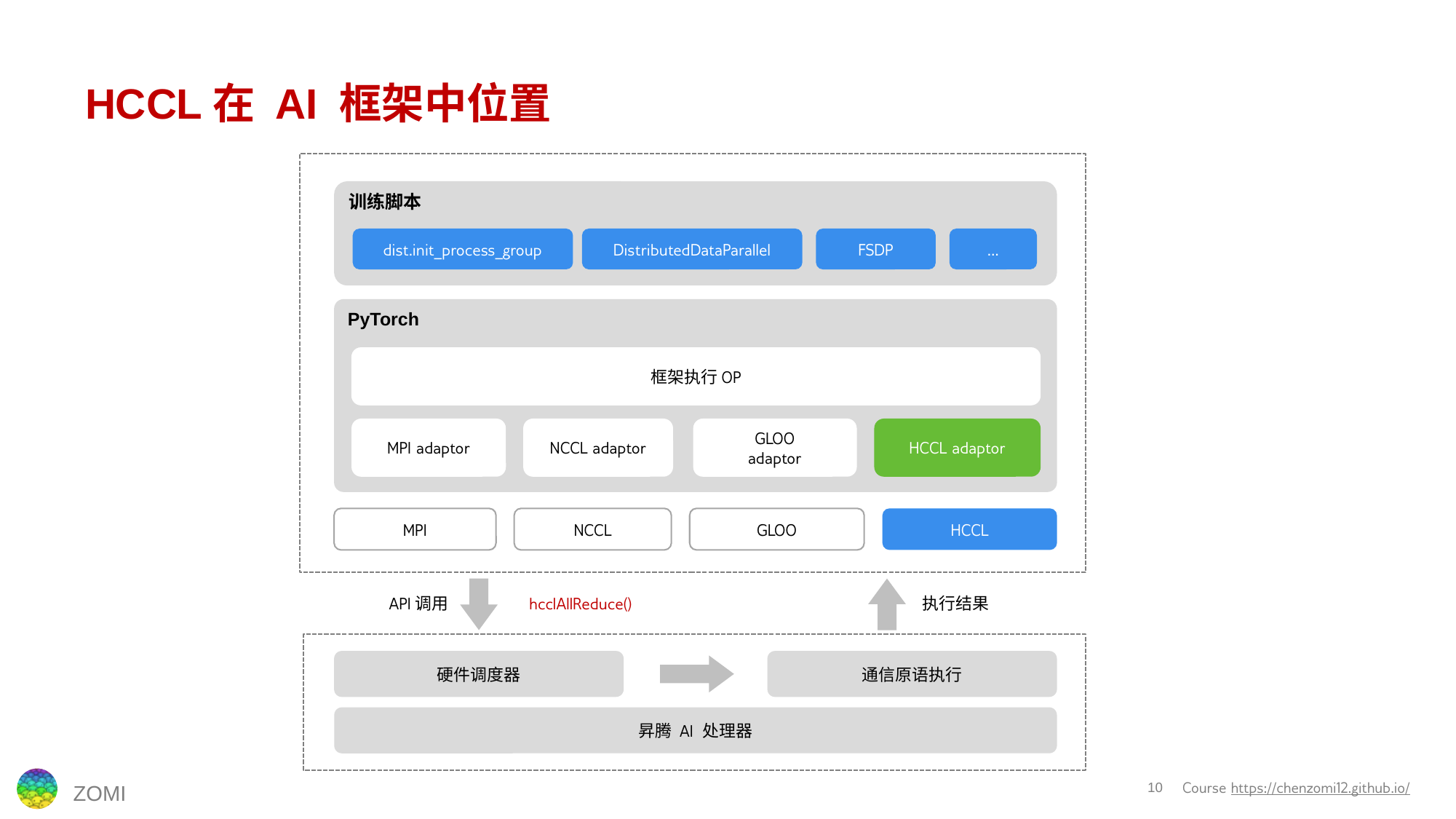

# HCCL在 AI 框架中位置

训练脚本
dist.init_process_group
DistributedDataParallel
FSDP
…
PyTorch
框架执行OP
MPI adaptor
NCCL adaptor
GLOO
adaptor
HCCL adaptor
MPI
NCCL
GLOO
HCCL

API调用
hcclAllReduce()
执行结果

硬件调度器
通信原语执行

昇腾 AI 处理器